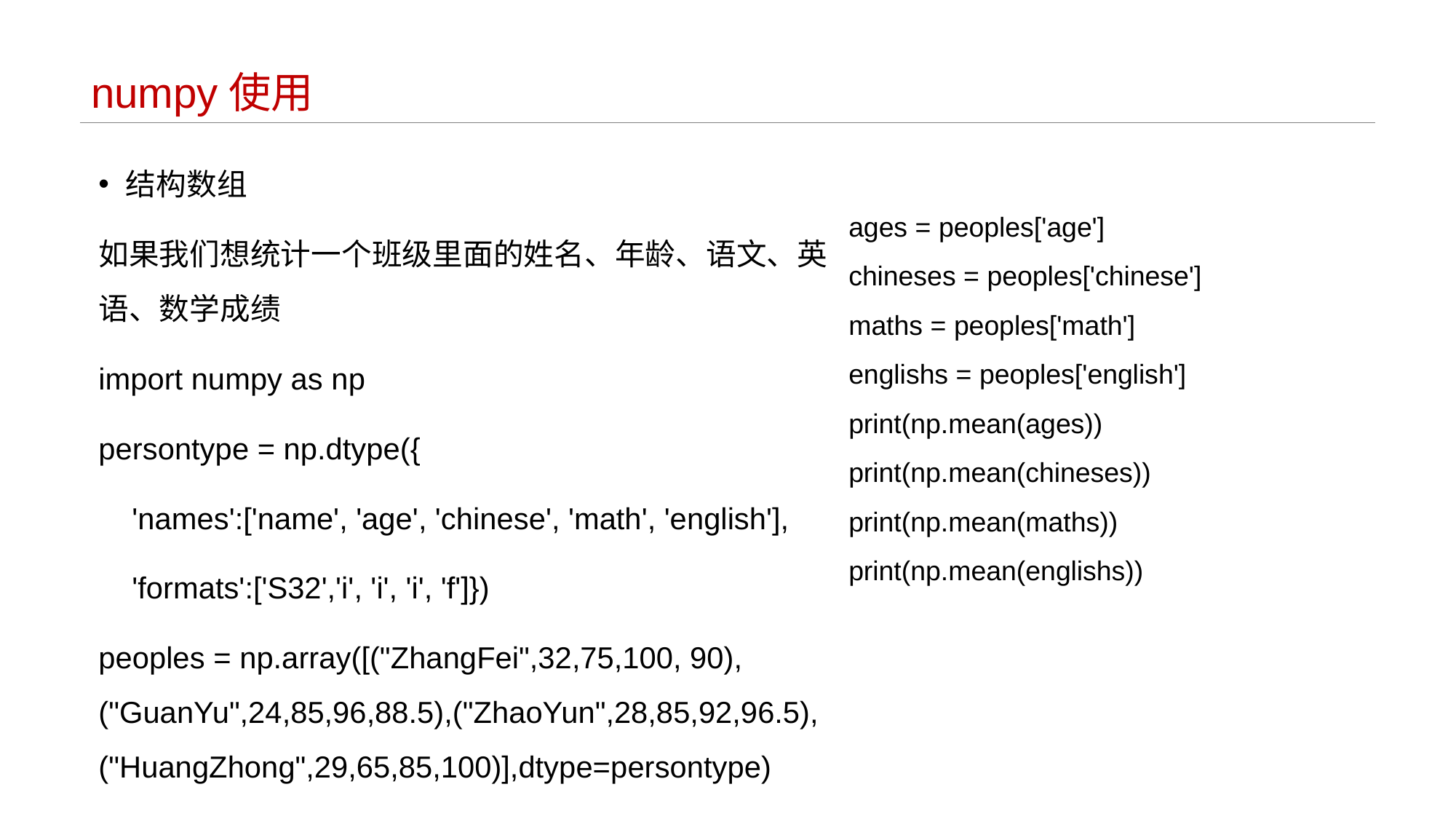

# numpy使用
结构数组
如果我们想统计一个班级里面的姓名、年龄、语文、英语、数学成绩
import numpy as np
persontype = np.dtype({
    'names':['name', 'age', 'chinese', 'math', 'english'],
    'formats':['S32','i', 'i', 'i', 'f']})
peoples = np.array([("ZhangFei",32,75,100, 90),("GuanYu",24,85,96,88.5),("ZhaoYun",28,85,92,96.5),("HuangZhong",29,65,85,100)],dtype=persontype)

ages = peoples['age']
chineses = peoples['chinese']
maths = peoples['math']
englishs = peoples['english']
print(np.mean(ages))
print(np.mean(chineses))
print(np.mean(maths))
print(np.mean(englishs))